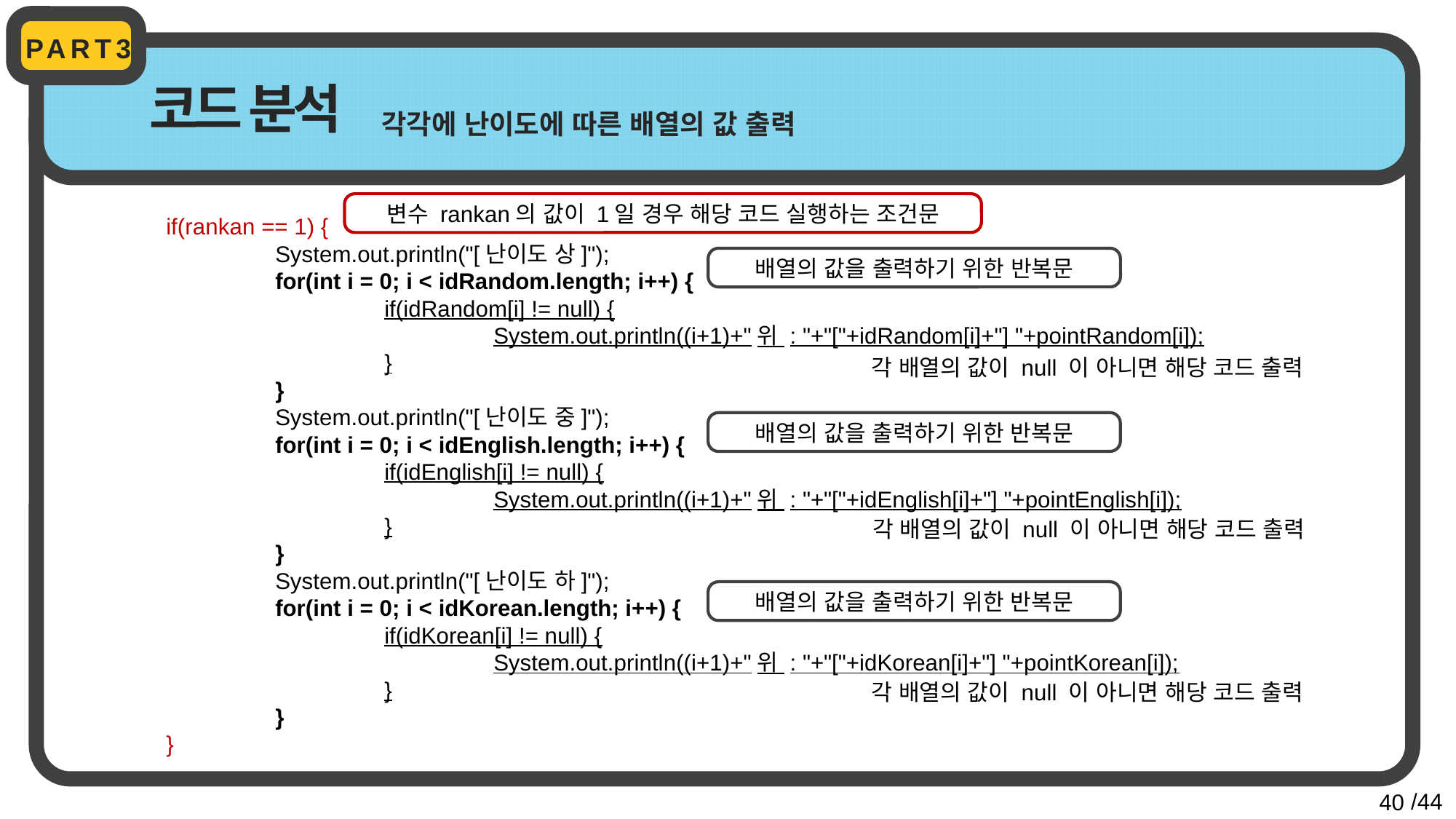

PART3

코드 분석
각각에 난이도에 따른 배열의 값 출력
변수 rankan의 값이 1일 경우 해당 코드 실행하는 조건문
if(rankan == 1) {
	System.out.println("[난이도 상]");
	for(int i = 0; i < idRandom.length; i++) {
		if(idRandom[i] != null) {
			System.out.println((i+1)+"위 : "+"["+idRandom[i]+"] "+pointRandom[i]);
		}
	}
	System.out.println("[난이도 중]");
	for(int i = 0; i < idEnglish.length; i++) {
		if(idEnglish[i] != null) {
			System.out.println((i+1)+"위 : "+"["+idEnglish[i]+"] "+pointEnglish[i]);
		}
	}
	System.out.println("[난이도 하]");
	for(int i = 0; i < idKorean.length; i++) {
		if(idKorean[i] != null) {
			System.out.println((i+1)+"위 : "+"["+idKorean[i]+"] "+pointKorean[i]);
		}
	}
}
배열의 값을 출력하기 위한 반복문
각 배열의 값이 null 이 아니면 해당 코드 출력
배열의 값을 출력하기 위한 반복문
각 배열의 값이 null 이 아니면 해당 코드 출력
배열의 값을 출력하기 위한 반복문
각 배열의 값이 null 이 아니면 해당 코드 출력
40